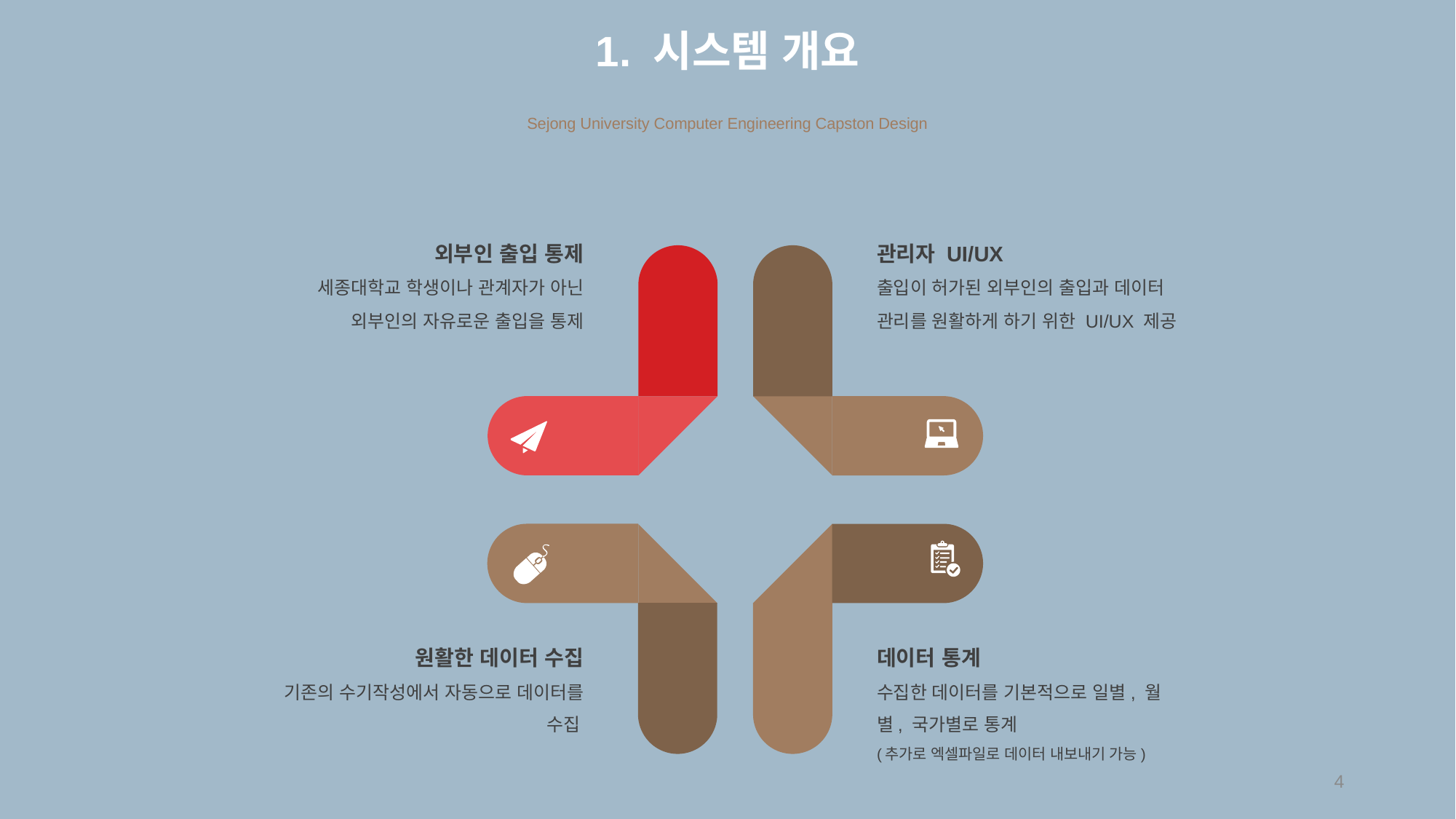

1. 시스템 개요
Sejong University Computer Engineering Capston Design
외부인 출입 통제
세종대학교 학생이나 관계자가 아닌 외부인의 자유로운 출입을 통제
관리자 UI/UX
출입이 허가된 외부인의 출입과 데이터 관리를 원활하게 하기 위한 UI/UX 제공

원활한 데이터 수집
기존의 수기작성에서 자동으로 데이터를 수집
데이터 통계
수집한 데이터를 기본적으로 일별, 월별, 국가별로 통계
(추가로 엑셀파일로 데이터 내보내기 가능)
4